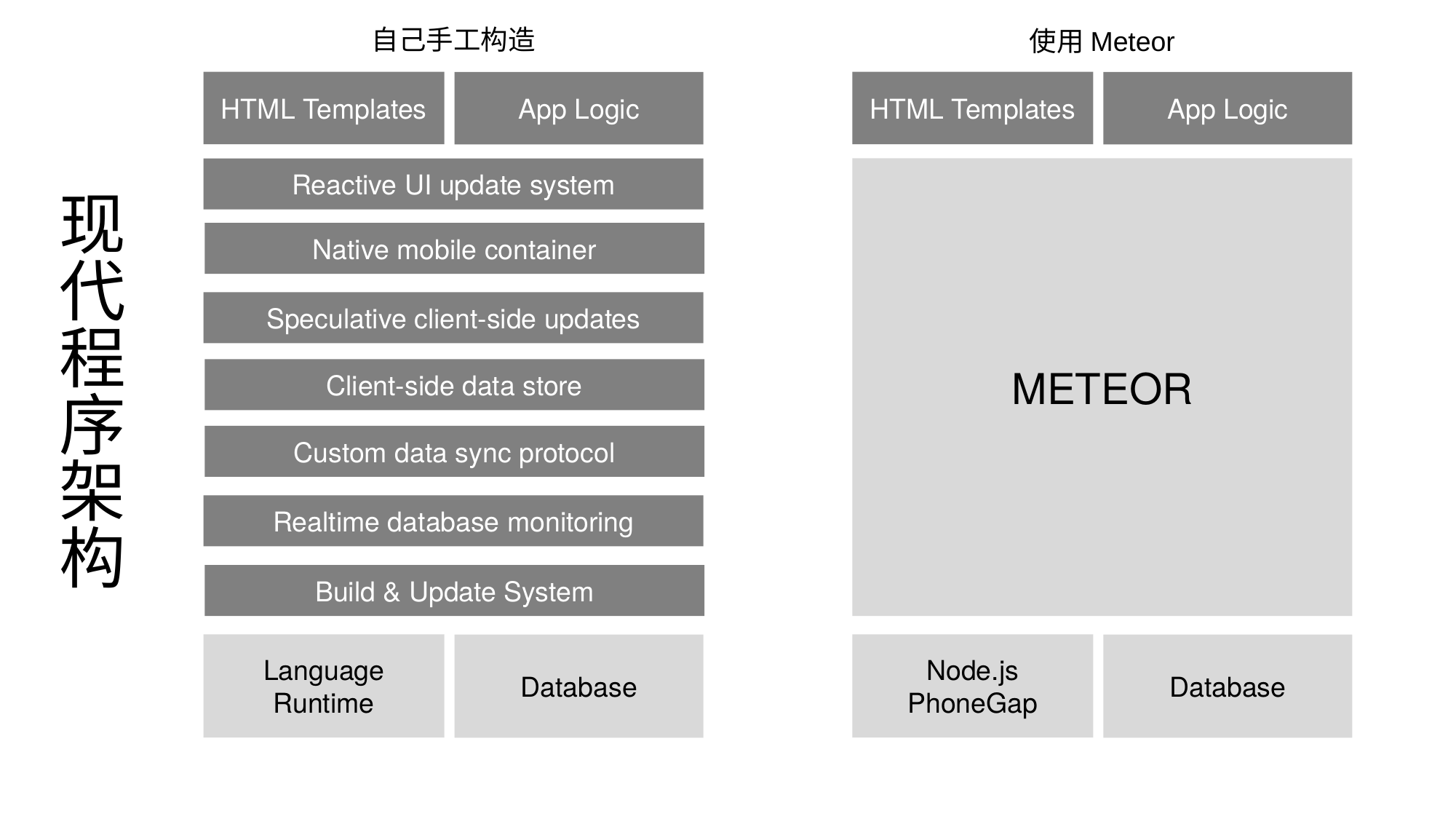

自己手工构造
使用Meteor
# 现代程序架构
HTML Templates
HTML Templates
App Logic
App Logic
Reactive UI update system
METEOR
Native mobile container
Speculative client-side updates
Client-side data store
Custom data sync protocol
Realtime database monitoring
Build & Update System
Language
Runtime
Node.js
PhoneGap
Database
Database